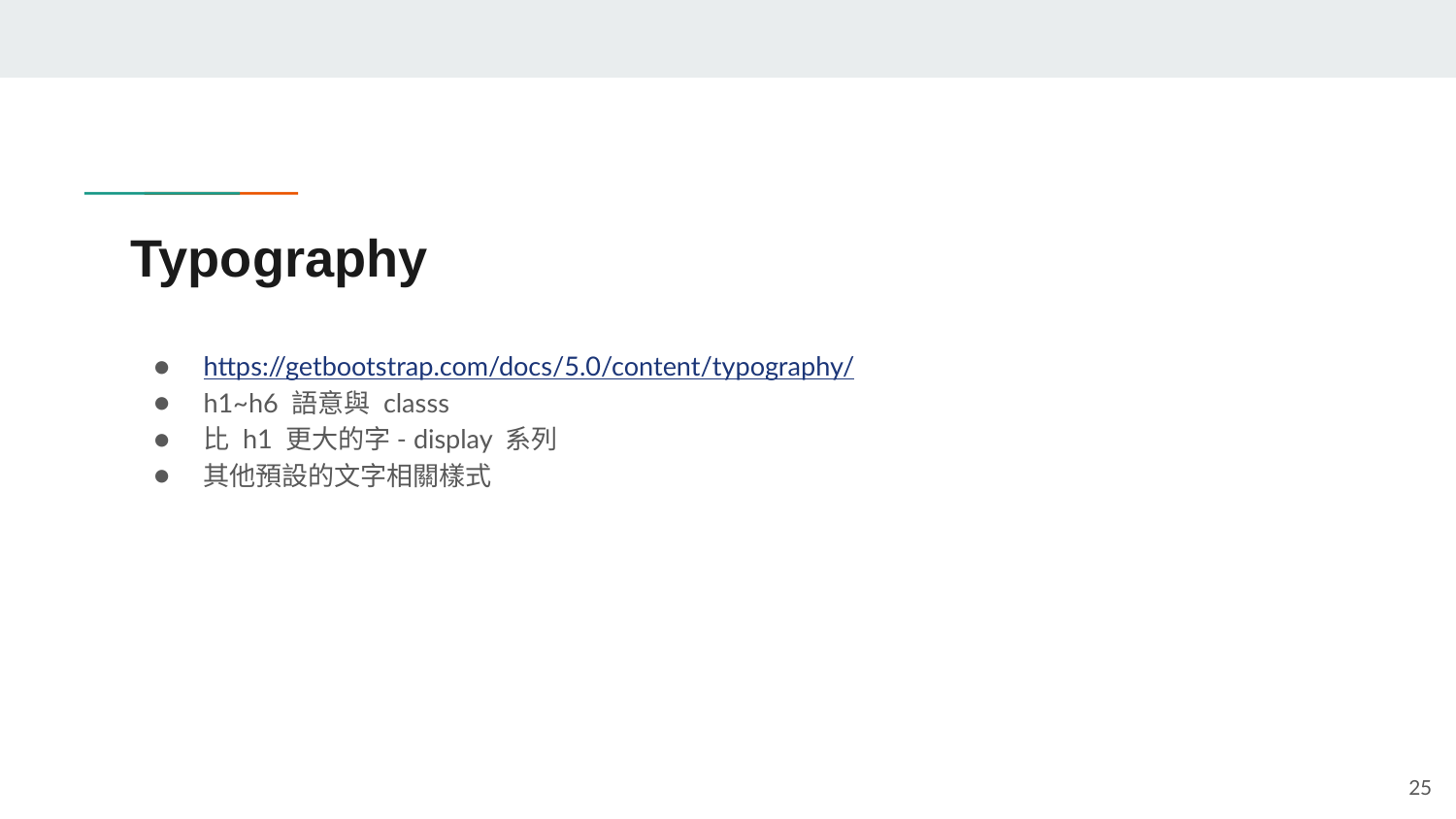

# Typography
https://getbootstrap.com/docs/5.0/content/typography/
h1~h6 語意與 classs
比 h1 更大的字- display 系列
其他預設的文字相關樣式
25